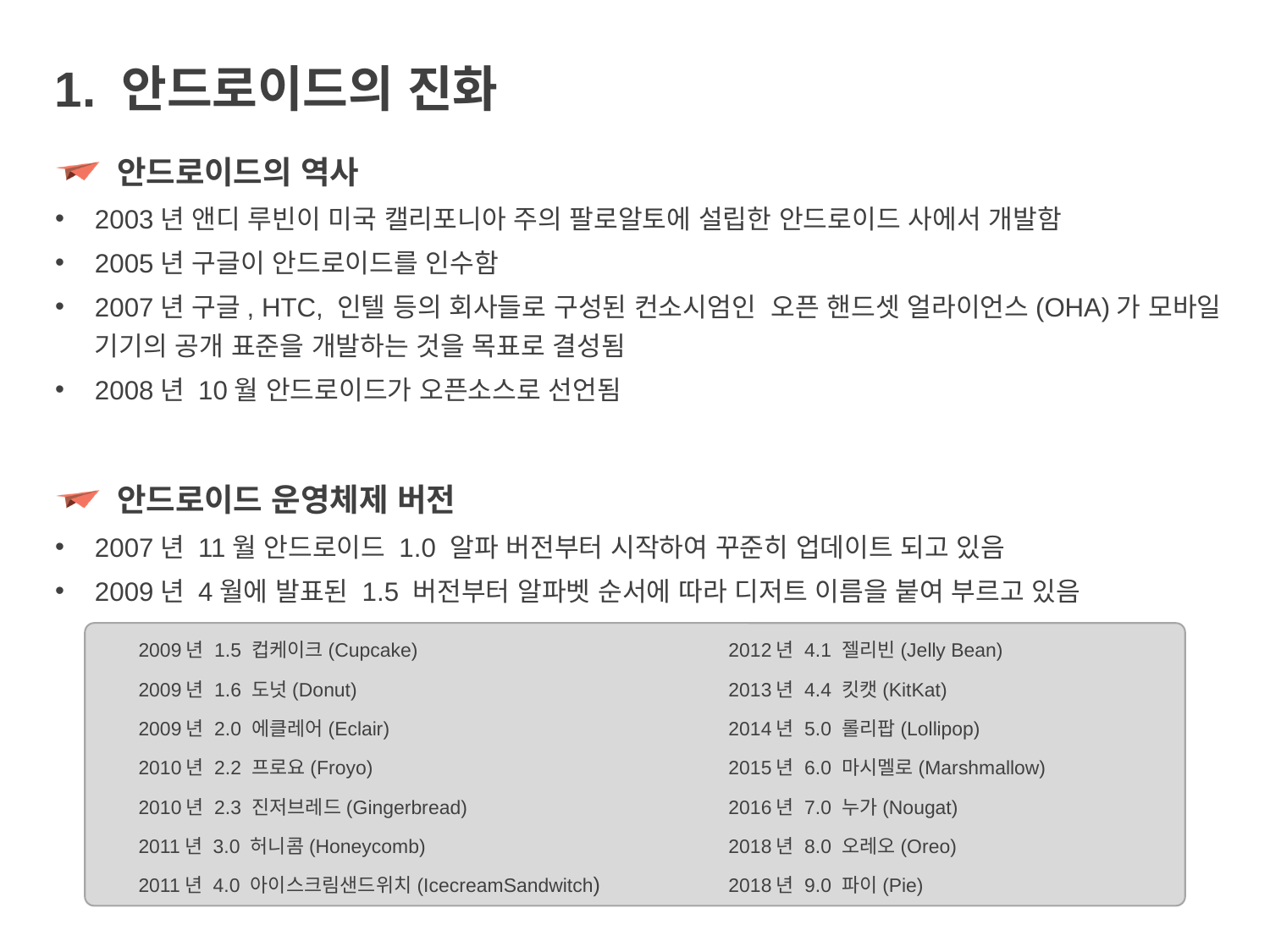

1. 안드로이드의 진화
 안드로이드의 역사
2003년 앤디 루빈이 미국 캘리포니아 주의 팔로알토에 설립한 안드로이드 사에서 개발함
2005년 구글이 안드로이드를 인수함
2007년 구글, HTC, 인텔 등의 회사들로 구성된 컨소시엄인  오픈 핸드셋 얼라이언스(OHA)가 모바일 기기의 공개 표준을 개발하는 것을 목표로 결성됨
2008년 10월 안드로이드가 오픈소스로 선언됨

 안드로이드 운영체제 버전
2007년 11월 안드로이드 1.0 알파 버전부터 시작하여 꾸준히 업데이트 되고 있음
2009년 4월에 발표된 1.5 버전부터 알파벳 순서에 따라 디저트 이름을 붙여 부르고 있음

2009년 1.5 컵케이크(Cupcake)
2009년 1.6 도넛(Donut)
2009년 2.0 에클레어(Eclair)
2010년 2.2 프로요(Froyo)
2010년 2.3 진저브레드(Gingerbread)
2011년 3.0 허니콤(Honeycomb)
2011년 4.0 아이스크림샌드위치(IcecreamSandwitch)
2012년 4.1 젤리빈(Jelly Bean)
2013년 4.4 킷캣(KitKat)
2014년 5.0 롤리팝(Lollipop)
2015년 6.0 마시멜로(Marshmallow)
2016년 7.0 누가(Nougat)
2018년 8.0 오레오(Oreo)
2018년 9.0 파이(Pie)